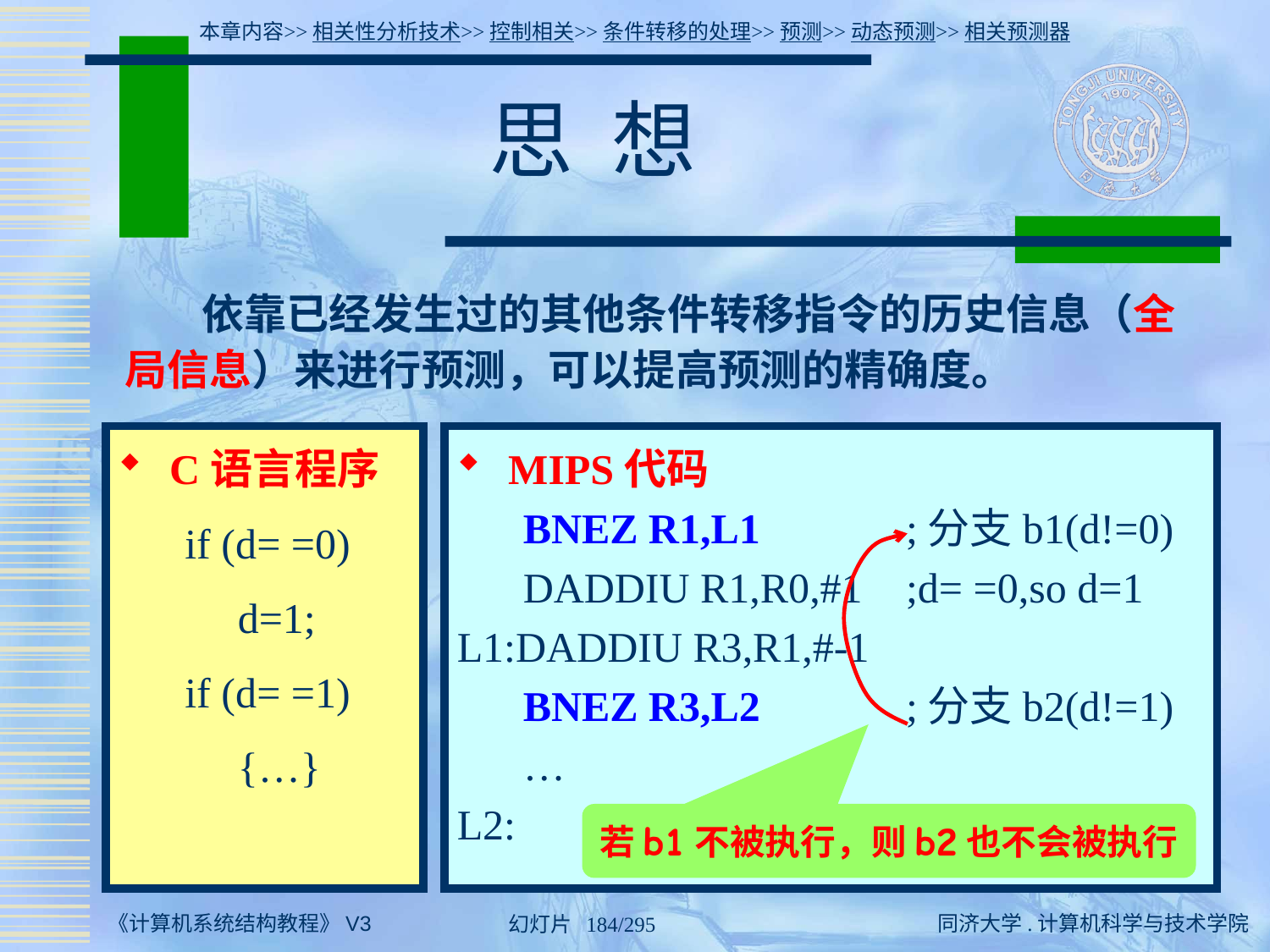

本章内容>>相关性分析技术>>控制相关>>条件转移的处理>>预测>>动态预测>>相关预测器
# 思  想
       依靠已经发生过的其他条件转移指令的历史信息（全局信息）来进行预测，可以提高预测的精确度。
  C语言程序
if (d= =0)
     d=1;
if (d= =1)
     {…}
  MIPS代码
	BNEZ R1,L1	;分支b1(d!=0)
	DADDIU R1,R0,#1	;d= =0,so d=1
L1:DADDIU R3,R1,#-1
	BNEZ R3,L2	;分支b2(d!=1)
	…
L2:

若b1不被执行，则b2也不会被执行